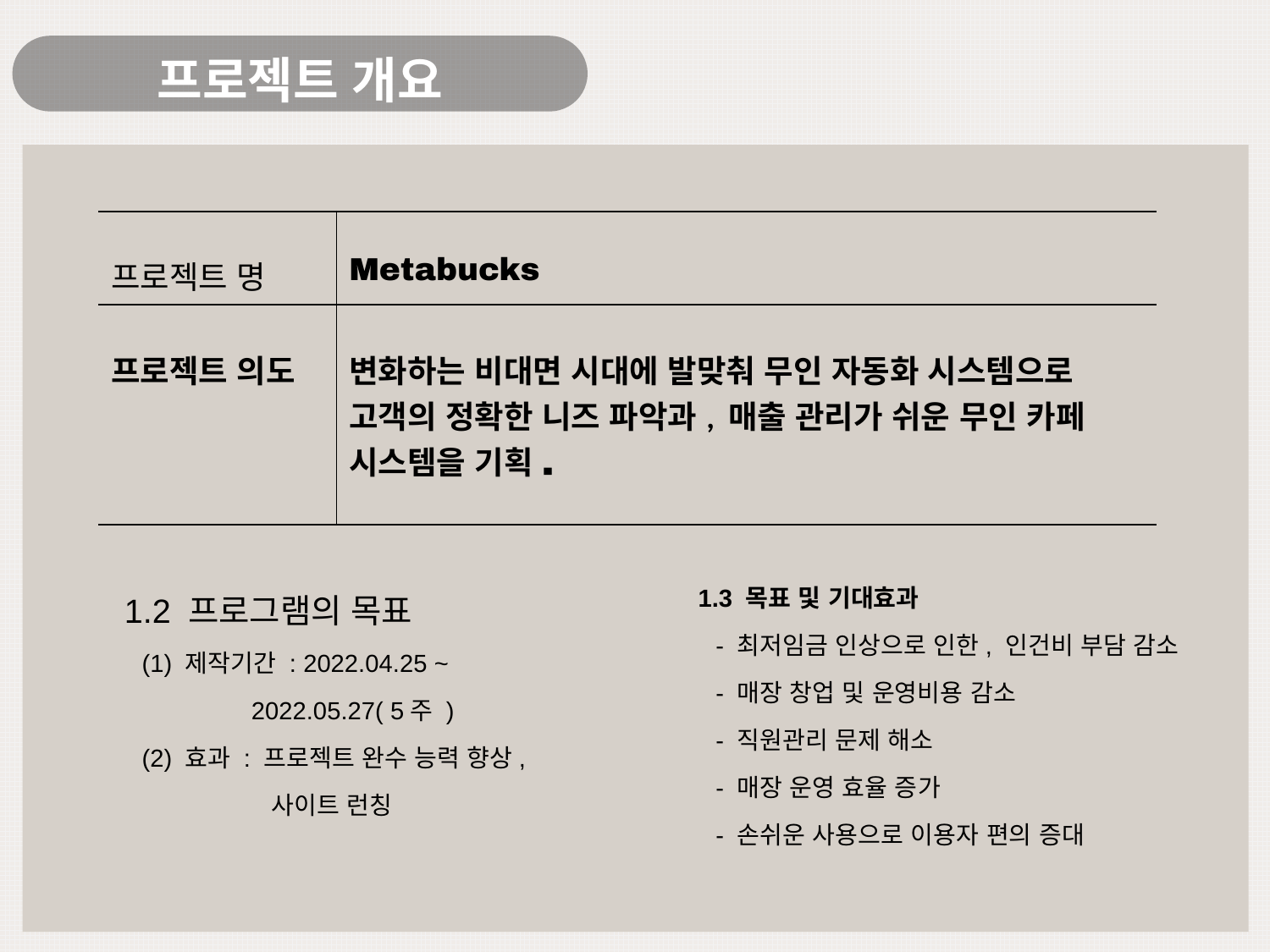

프로젝트 개요

| 프로젝트 명 | Metabucks |
| --- | --- |
| 프로젝트 의도 | 변화하는 비대면 시대에 발맞춰 무인 자동화 시스템으로 고객의 정확한 니즈 파악과, 매출 관리가 쉬운 무인 카페 시스템을 기획. |
1.3 목표 및 기대효과
- 최저임금 인상으로 인한, 인건비 부담 감소
- 매장 창업 및 운영비용 감소
- 직원관리 문제 해소
- 매장 운영 효율 증가
- 손쉬운 사용으로 이용자 편의 증대
1.2 프로그램의 목표
(1) 제작기간 : 2022.04.25 ~ 			2022.05.27( 5주 )
(2) 효과 : 프로젝트 완수 능력 향상,
	  사이트 런칭